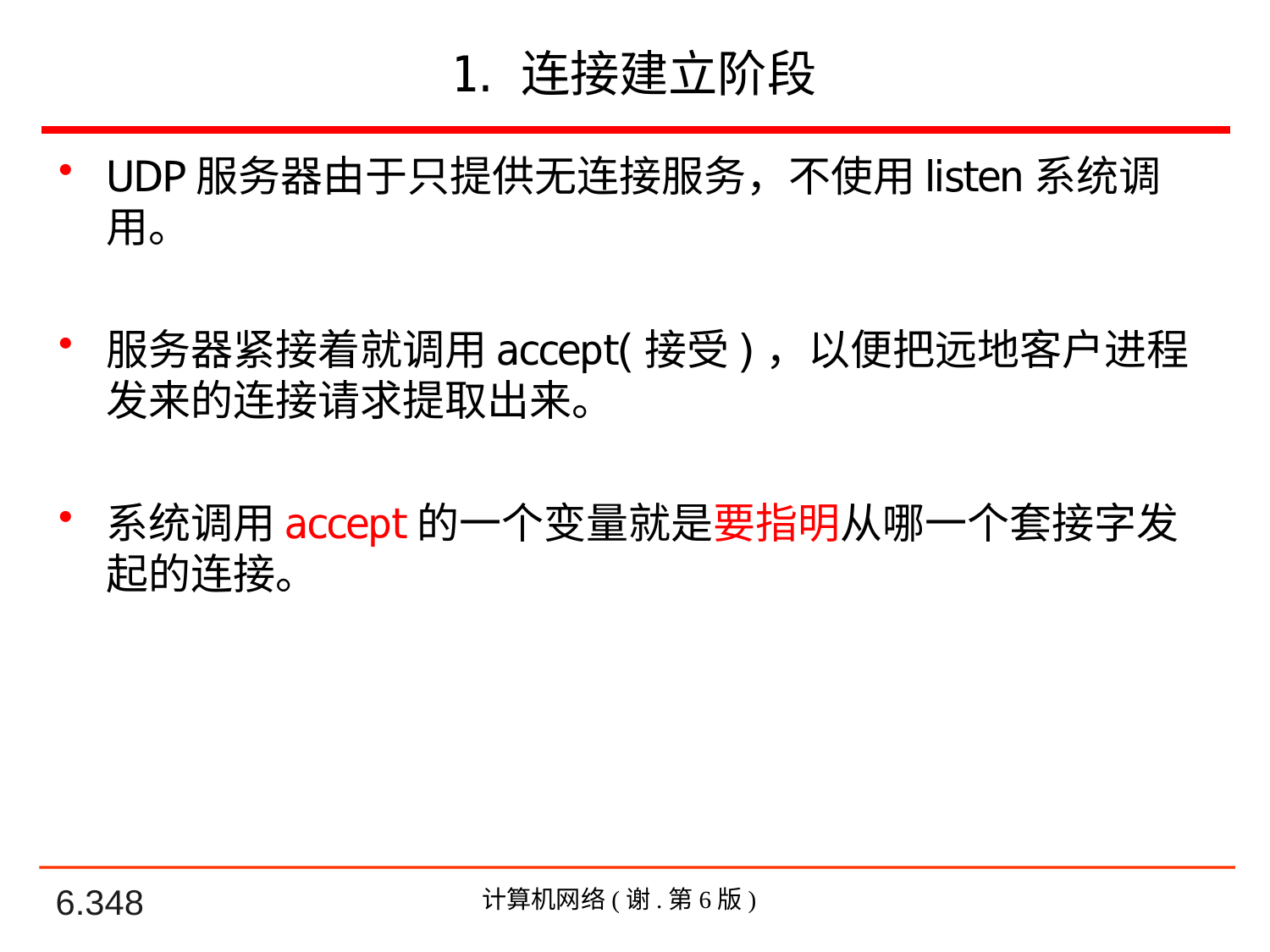

# 1. 连接建立阶段
UDP服务器由于只提供无连接服务，不使用listen系统调用。

服务器紧接着就调用accept(接受)，以便把远地客户进程发来的连接请求提取出来。

系统调用accept的一个变量就是要指明从哪一个套接字发起的连接。